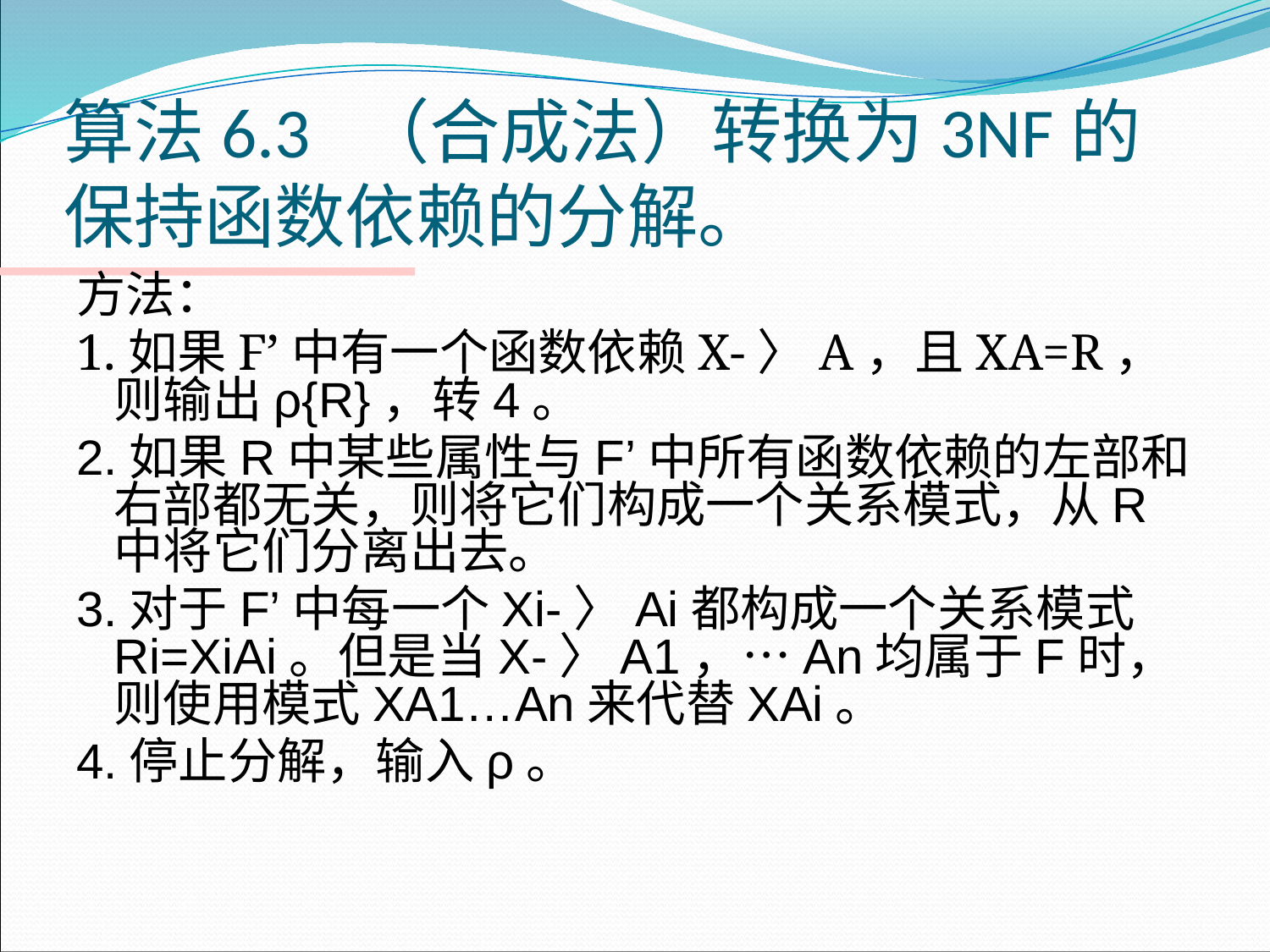

# 算法6.3  （合成法）转换为3NF的保持函数依赖的分解。
方法：
1.如果F’中有一个函数依赖X-〉A，且XA=R，则输出ρ{R}，转4。
2.如果R中某些属性与F’中所有函数依赖的左部和右部都无关，则将它们构成一个关系模式，从R中将它们分离出去。
3.对于F’中每一个Xi-〉Ai都构成一个关系模式Ri=XiAi。但是当X-〉A1，…An均属于F时，则使用模式XA1…An来代替XAi。
4.停止分解，输入ρ。

652